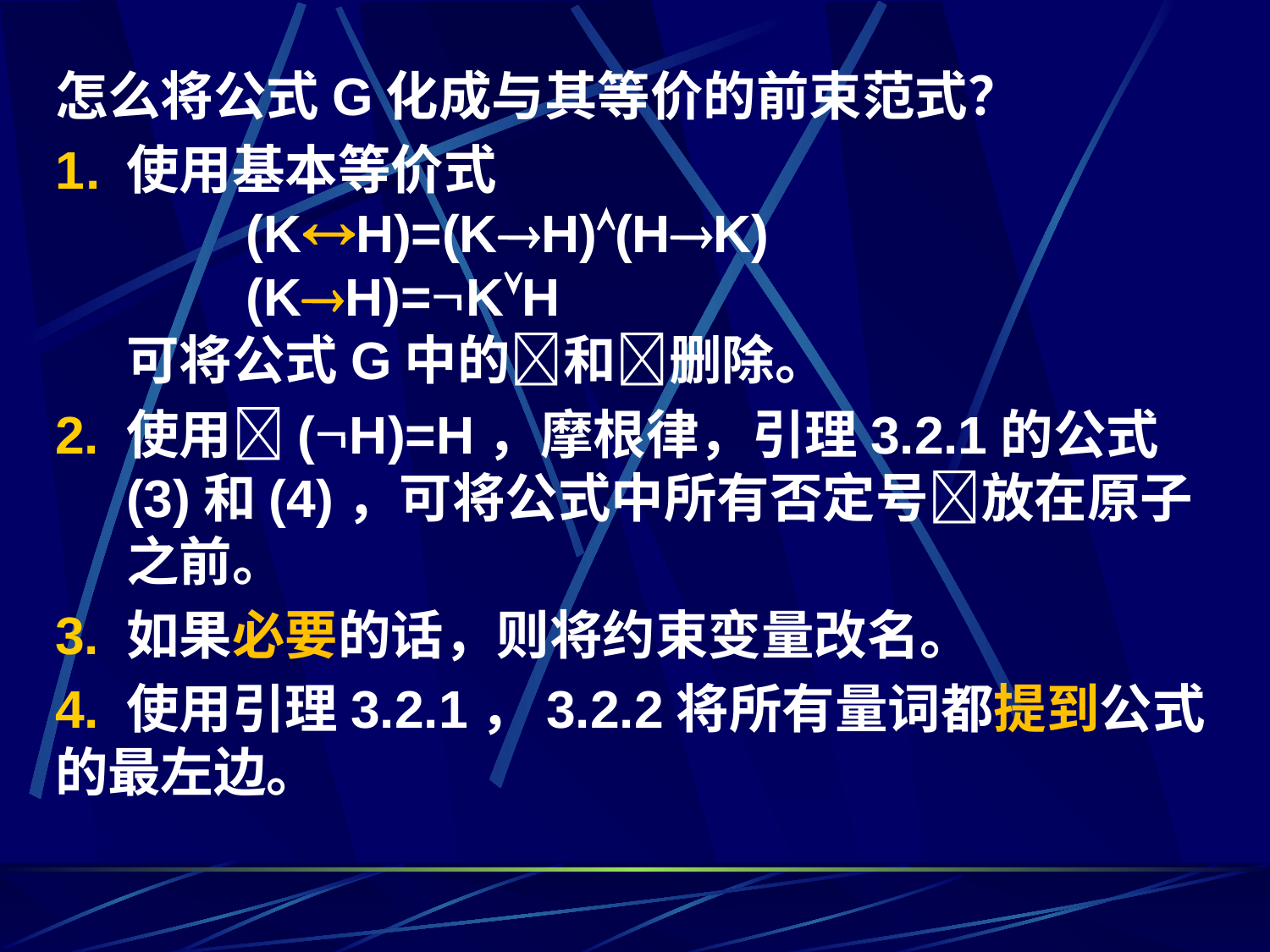

怎么将公式G化成与其等价的前束范式？
使用基本等价式
	(K↔H)=(K→H)∧(H→K)
	(K→H)=¬K∨H
可将公式G中的↔和→删除。
2. 使用¬(¬H)=H，摩根律，引理3.2.1的公式(3)和(4)，可将公式中所有否定号¬放在原子之前。
3. 如果必要的话，则将约束变量改名。
4. 使用引理3.2.1，3.2.2将所有量词都提到公式的最左边。